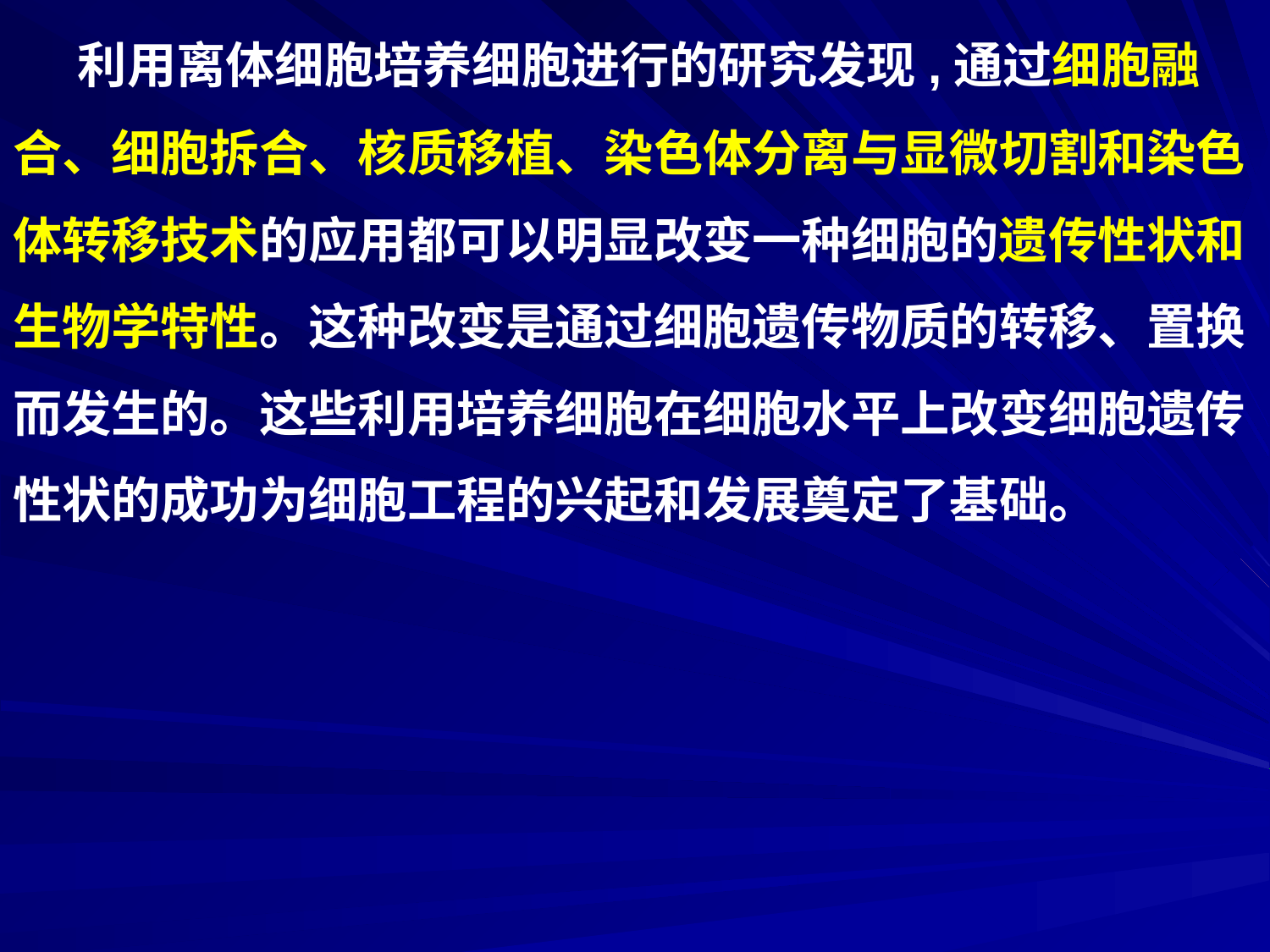

利用离体细胞培养细胞进行的研究发现,通过细胞融
合、细胞拆合、核质移植、染色体分离与显微切割和染色
体转移技术的应用都可以明显改变一种细胞的遗传性状和
生物学特性。这种改变是通过细胞遗传物质的转移、置换
而发生的。这些利用培养细胞在细胞水平上改变细胞遗传
性状的成功为细胞工程的兴起和发展奠定了基础。